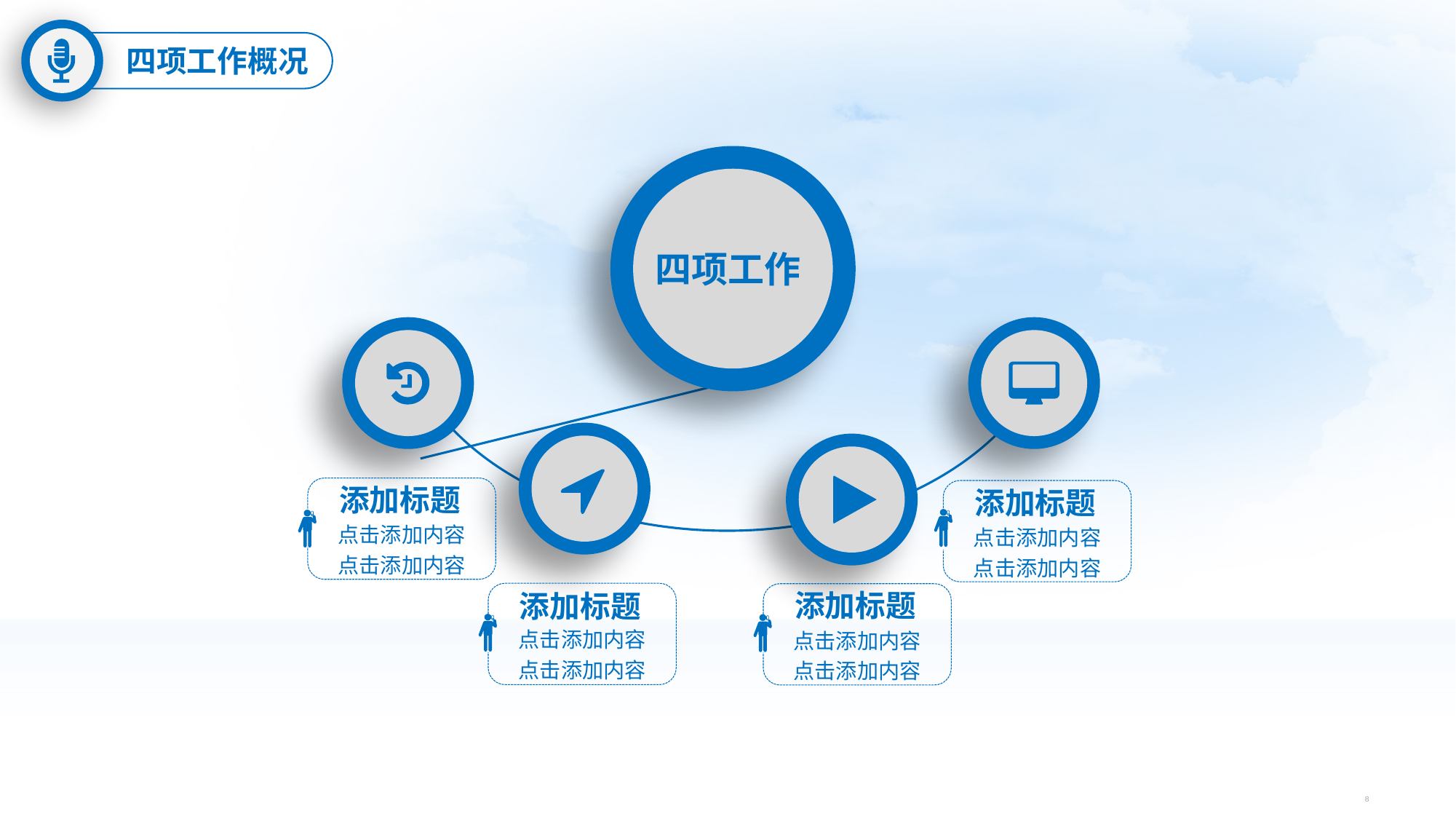

四项工作概况

四项工作

添加标题
点击添加内容点击添加内容

添加标题
点击添加内容点击添加内容

添加标题
点击添加内容点击添加内容

添加标题
点击添加内容点击添加内容

延时符